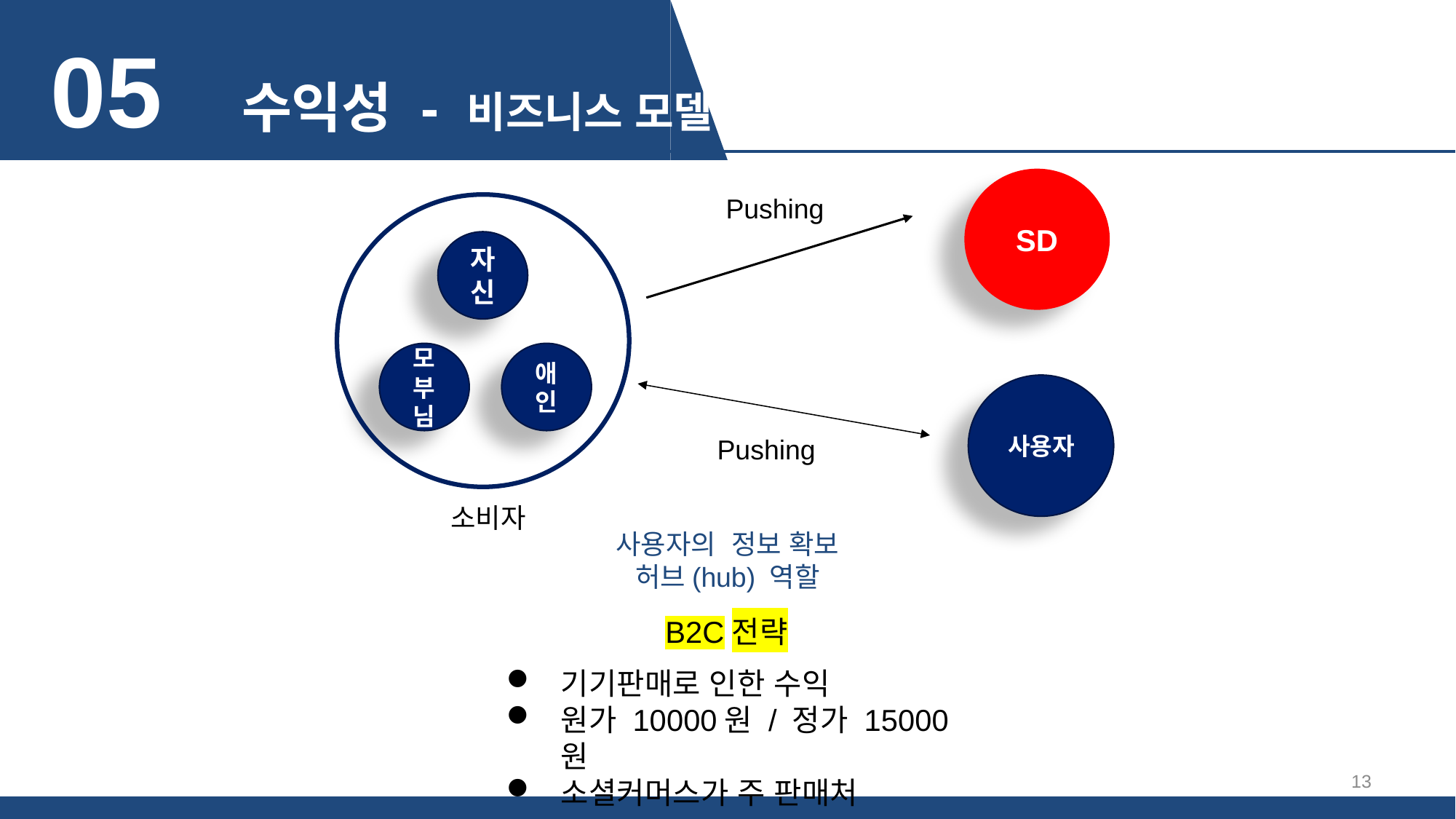

05  수익성 - 비즈니스 모델
SD
Pushing

자신
모부님
애인
사용자
Pushing
소비자
사용자의  정보 확보
허브(hub) 역할
B2C전략
기기판매로 인한 수익
원가 10000원 / 정가 15000원
소셜커머스가 주 판매처
13